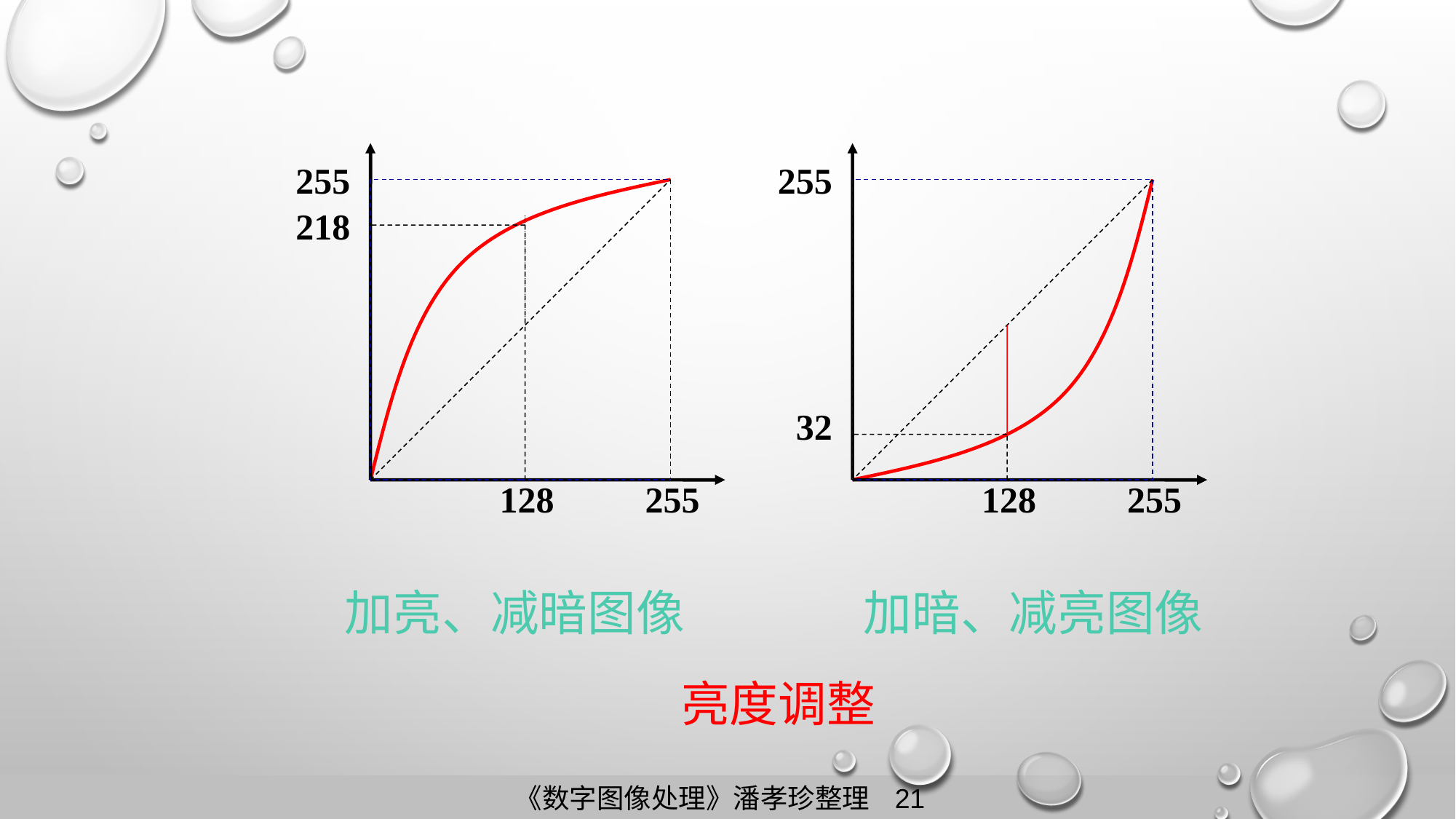

255
255

218

32

128
255
128
255

加亮、减暗图像
加暗、减亮图像
亮度调整